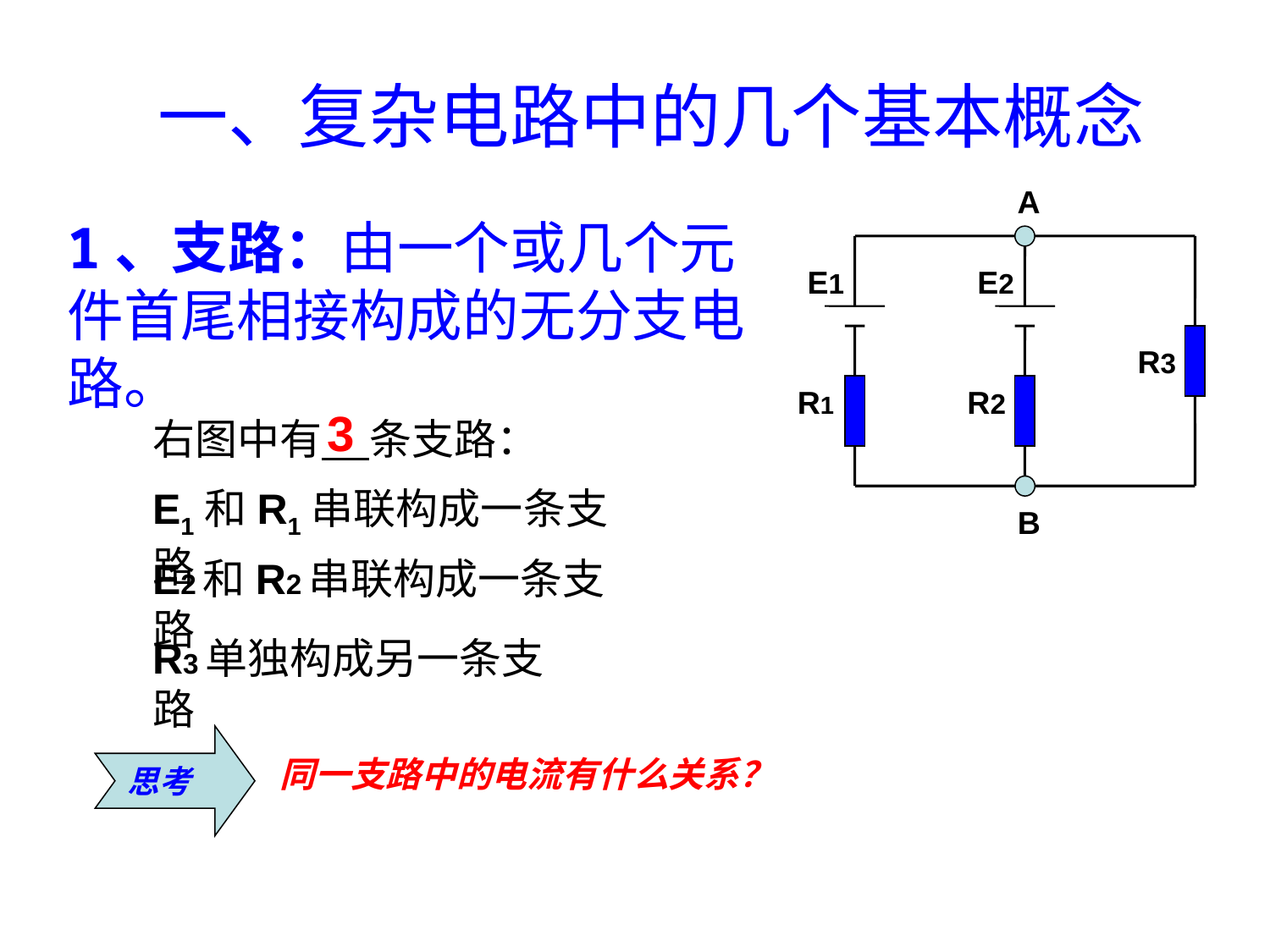

川庆培训中心、四川石油学校
CCDC Training Center、Sichuan Petroleum School
一、复杂电路中的几个基本概念
A

1、支路：由一个或几个元件首尾相接构成的无分支电路。

E1
R1

E2

R2

R3

3
右图中有     条支路：
E1和R1串联构成一条支路

B

E2和R2串联构成一条支路
R3单独构成另一条支路
思考
同一支路中的电流有什么关系？